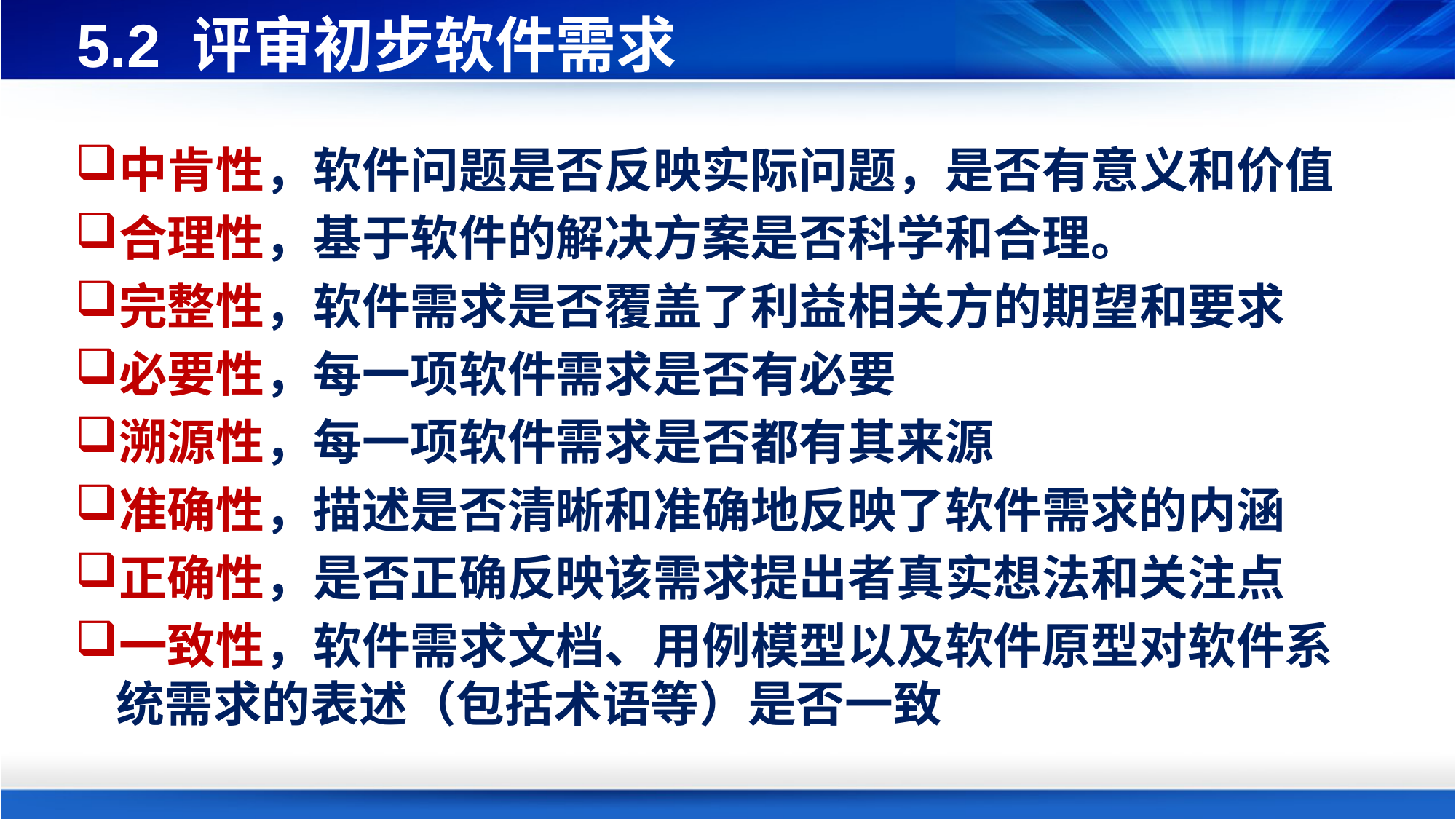

# 5.2 评审初步软件需求
中肯性，软件问题是否反映实际问题，是否有意义和价值
合理性，基于软件的解决方案是否科学和合理。
完整性，软件需求是否覆盖了利益相关方的期望和要求
必要性，每一项软件需求是否有必要
溯源性，每一项软件需求是否都有其来源
准确性，描述是否清晰和准确地反映了软件需求的内涵
正确性，是否正确反映该需求提出者真实想法和关注点
一致性，软件需求文档、用例模型以及软件原型对软件系统需求的表述（包括术语等）是否一致